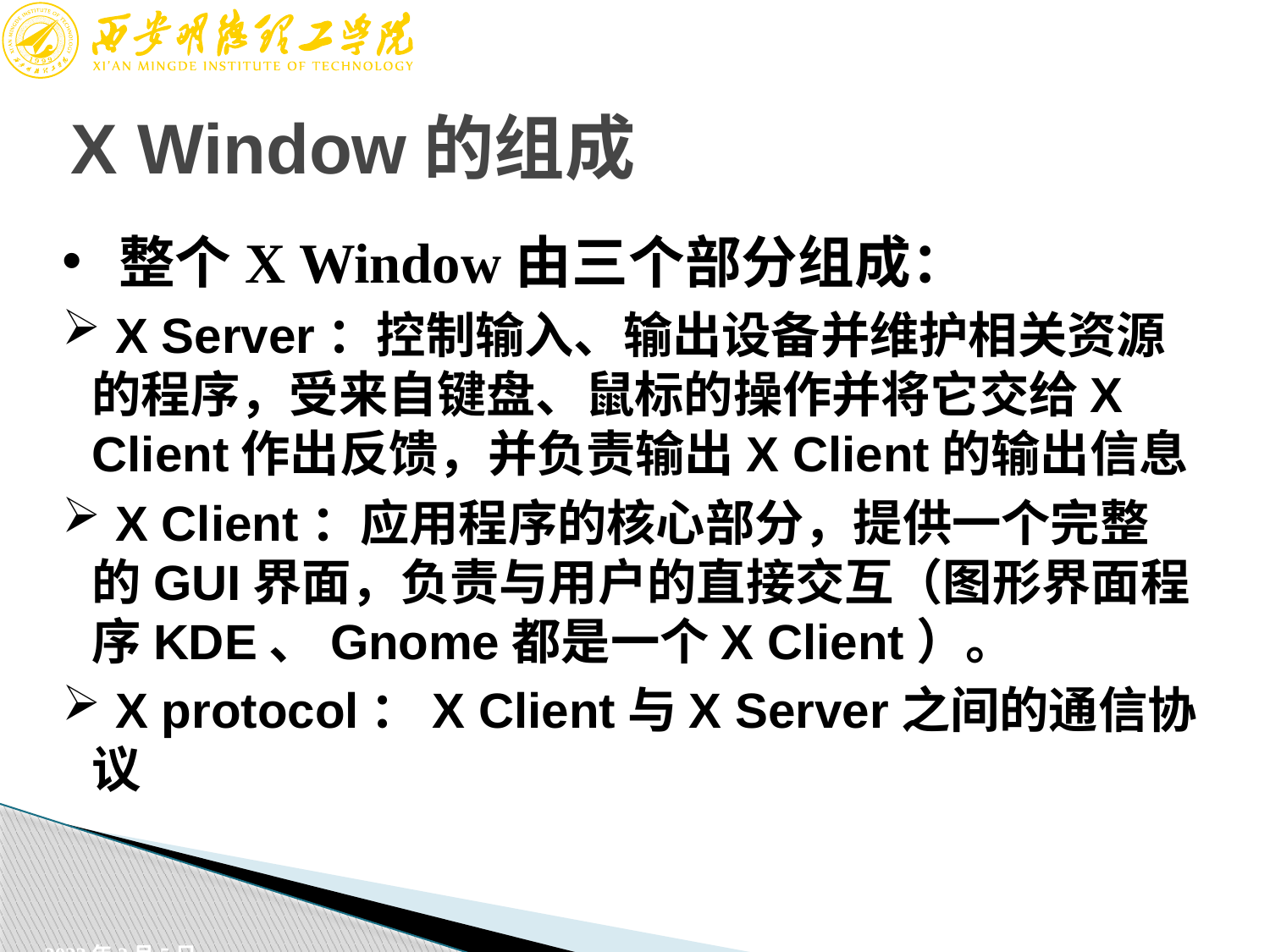

X Window的组成
 整个X Window由三个部分组成：
 X Server：控制输入、输出设备并维护相关资源的程序，受来自键盘、鼠标的操作并将它交给X Client作出反馈，并负责输出X Client的输出信息
 X Client：应用程序的核心部分，提供一个完整的GUI界面，负责与用户的直接交互（图形界面程序KDE、Gnome都是一个X Client）。
 X protocol：X Client与X Server之间的通信协议
2023年3月5日